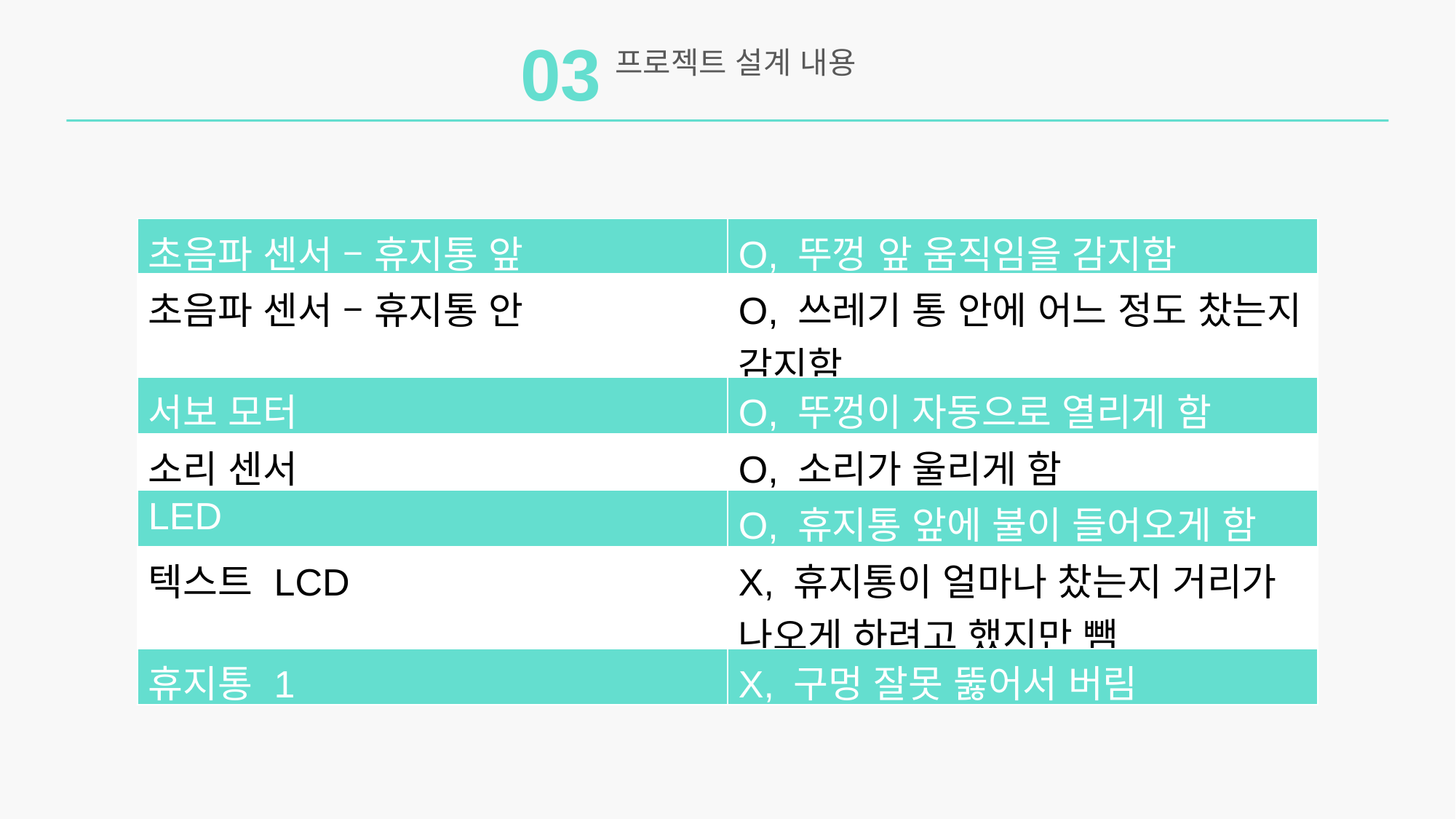

03
프로젝트 설계 내용

| 초음파 센서 – 휴지통 앞 | O, 뚜껑 앞 움직임을 감지함 |
| --- | --- |
| 초음파 센서 – 휴지통 안 | O, 쓰레기 통 안에 어느 정도 찼는지 감지함 |
| 서보 모터 | O, 뚜껑이 자동으로 열리게 함 |
| 소리 센서 | O, 소리가 울리게 함 |
| LED | O, 휴지통 앞에 불이 들어오게 함 |
| 텍스트 LCD | X, 휴지통이 얼마나 찼는지 거리가 나오게 하려고 했지만 뺌 |
| 휴지통 1 | X, 구멍 잘못 뚫어서 버림 |